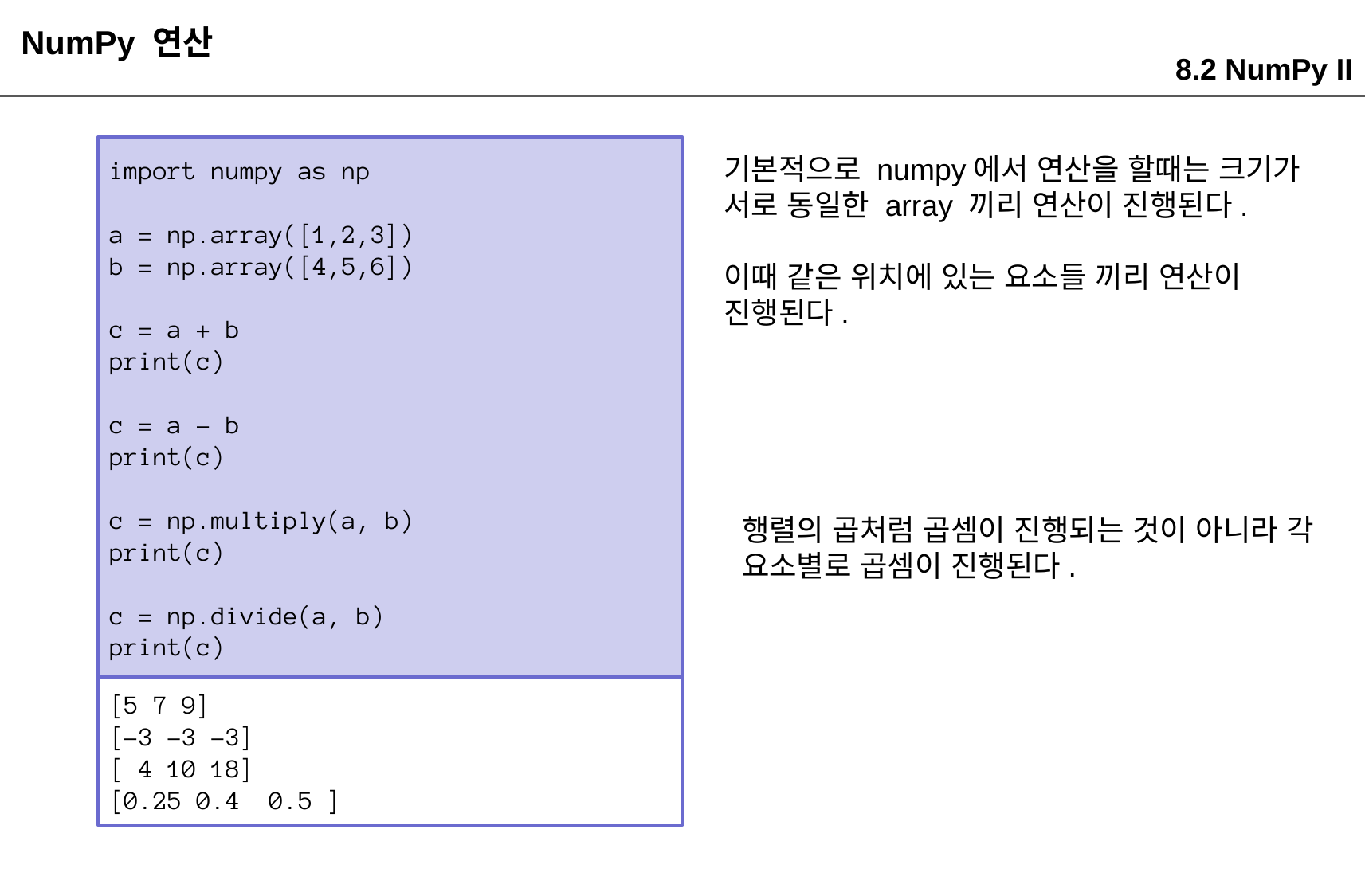

NumPy 연산
8.2 NumPy II
import numpy as np

a = np.array([1,2,3])
b = np.array([4,5,6])

c = a + b
print(c)

c = a - b
print(c)

c = np.multiply(a, b)
print(c)

c = np.divide(a, b)
print(c)
기본적으로 numpy에서 연산을 할때는 크기가 서로 동일한 array 끼리 연산이 진행된다.

이때 같은 위치에 있는 요소들 끼리 연산이 진행된다.

행렬의 곱처럼 곱셈이 진행되는 것이 아니라 각 요소별로 곱셈이 진행된다.
[5 7 9]
[-3 -3 -3]
[ 4 10 18]
[0.25 0.4  0.5 ]